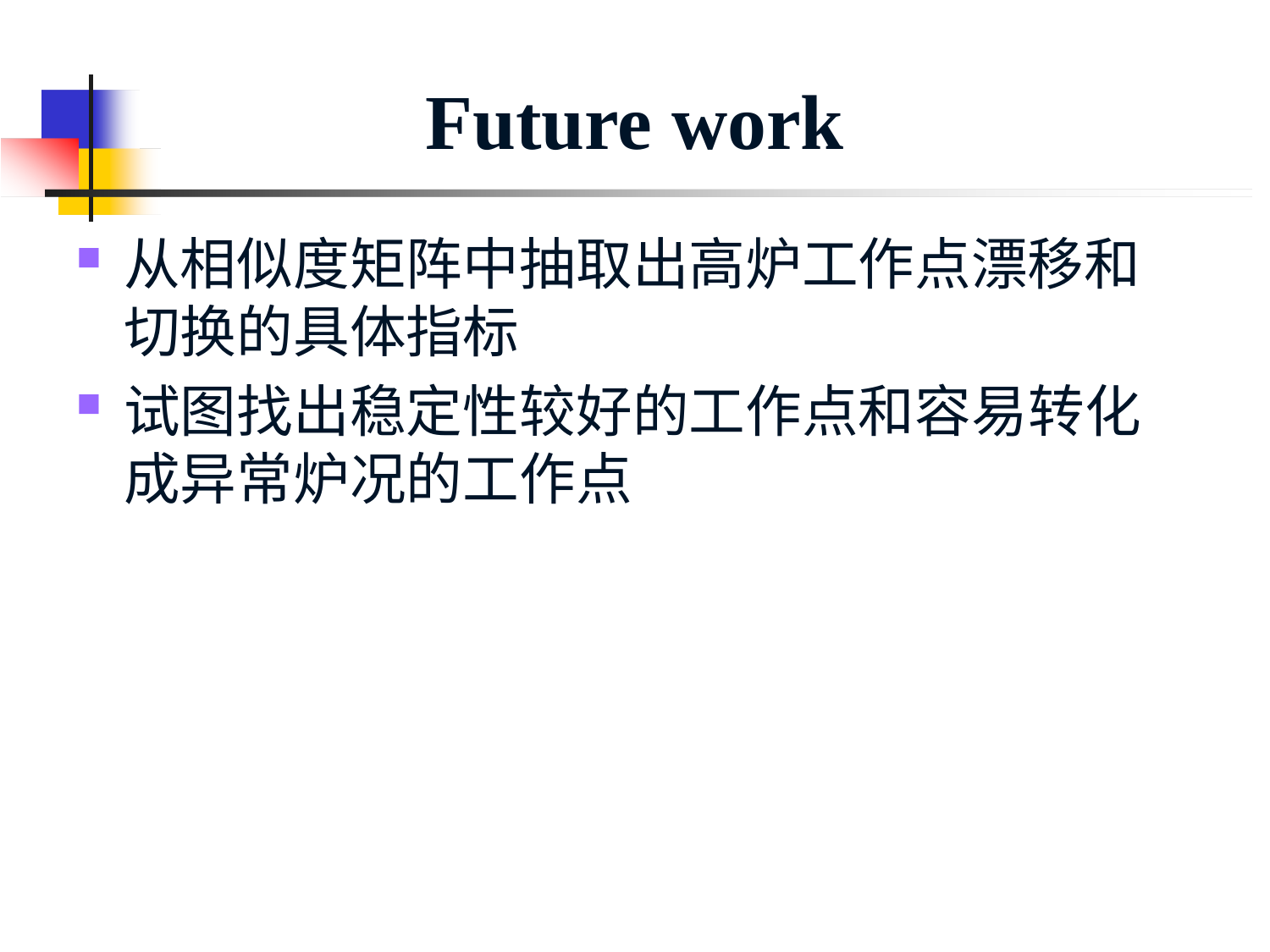

# Future work
从相似度矩阵中抽取出高炉工作点漂移和切换的具体指标
试图找出稳定性较好的工作点和容易转化成异常炉况的工作点